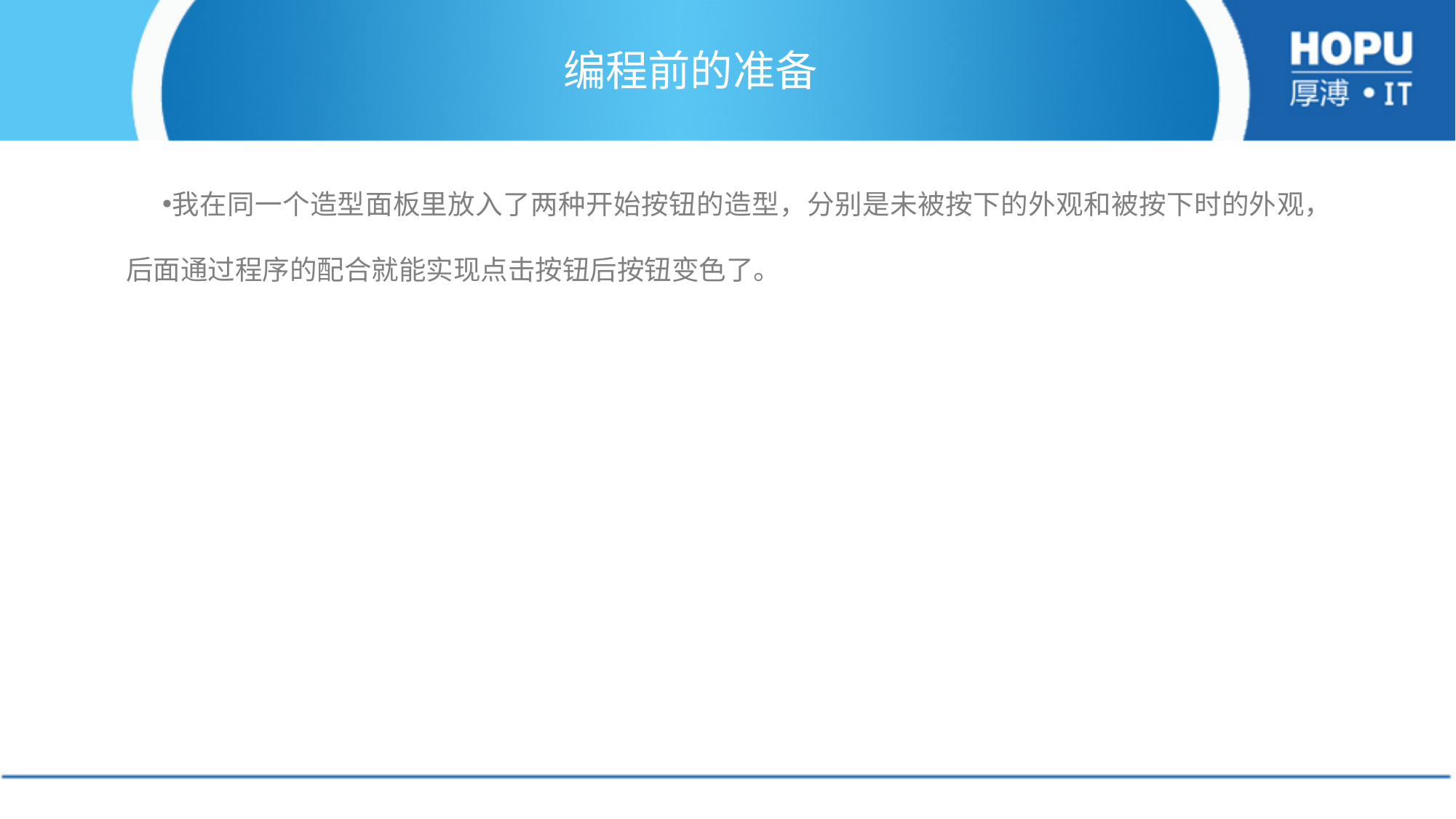

# 编程前的准备
我在同一个造型面板里放入了两种开始按钮的造型，分别是未被按下的外观和被按下时的外观，后面通过程序的配合就能实现点击按钮后按钮变色了。